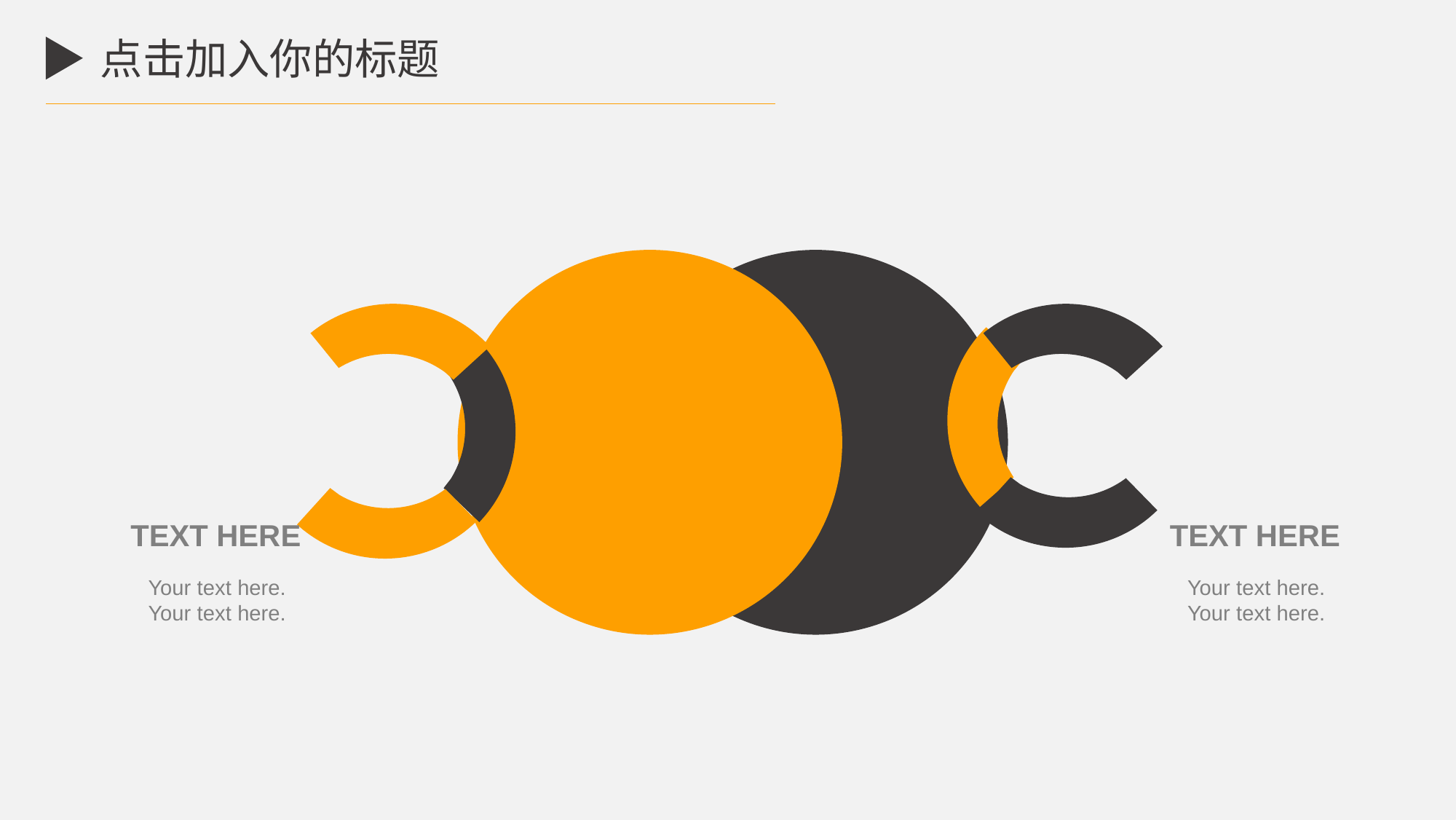

点击加入你的标题

TEXT HERE
Your text here.
Your text here.
TEXT HERE
Your text here.
Your text here.